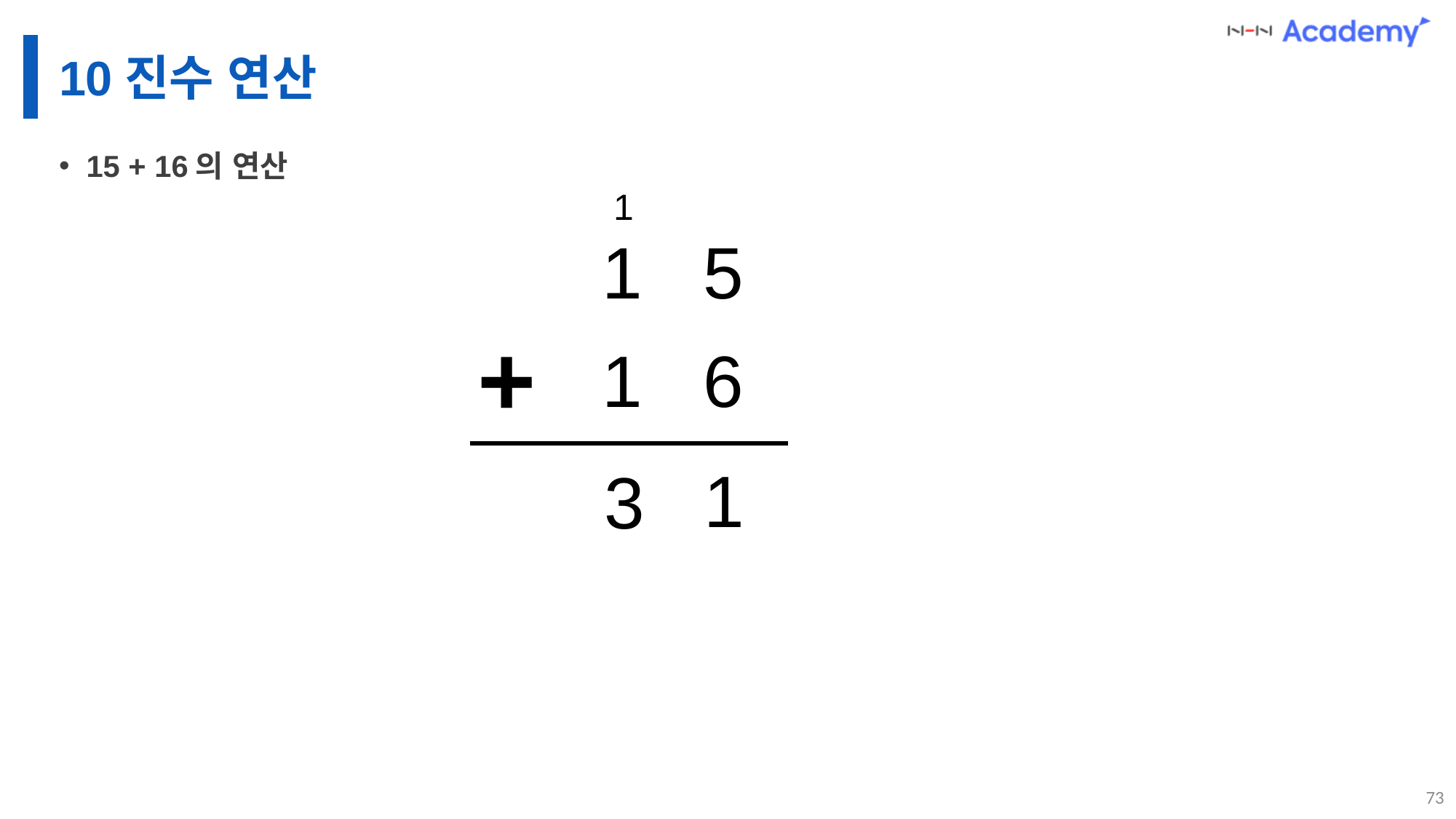

# 10진수 연산
15 + 16의 연산
1
1   5
+
1   6
1
3
73